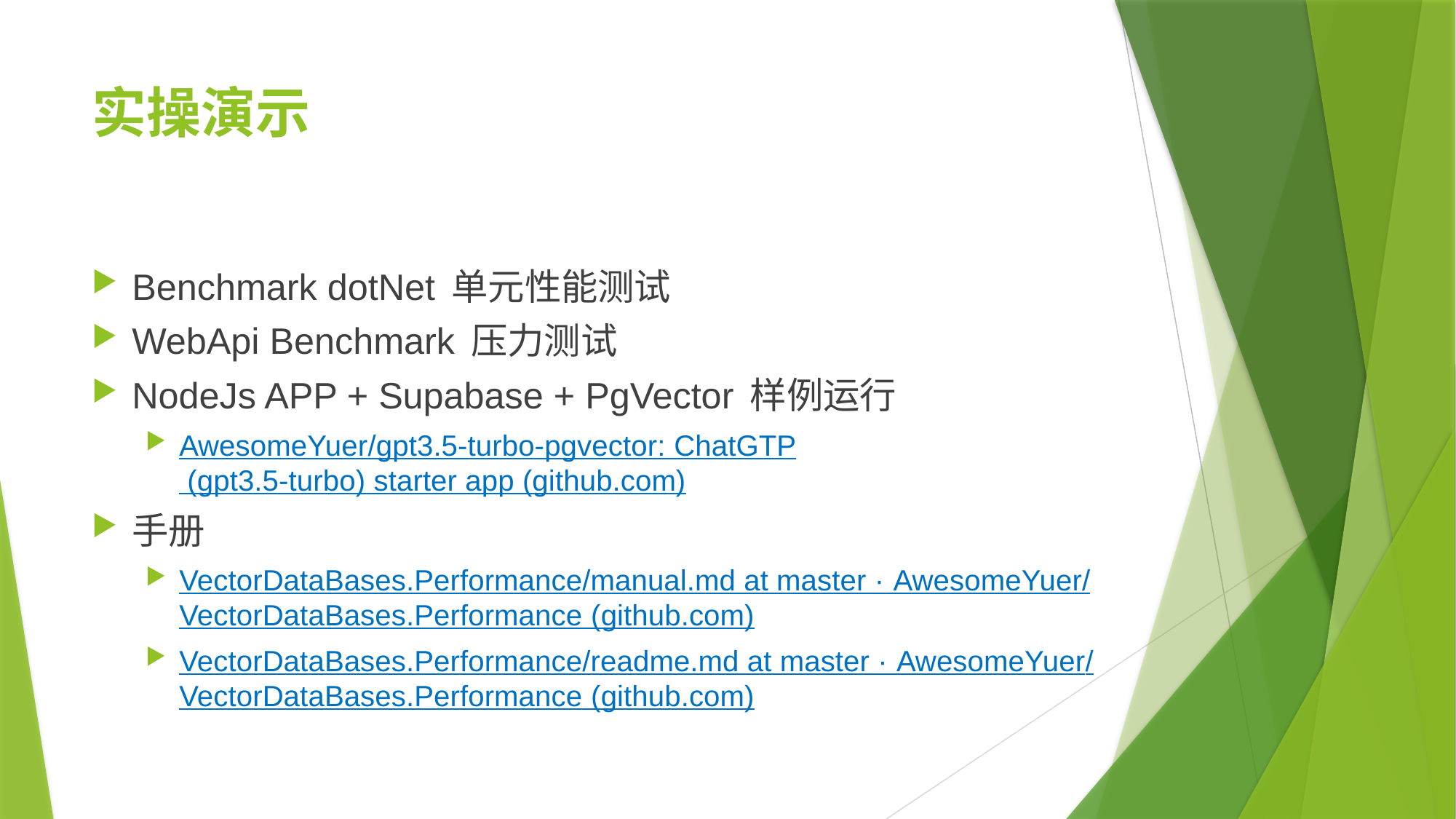

# 实操演示
Benchmark dotNet 单元性能测试
WebApi Benchmark 压力测试
NodeJs APP + Supabase + PgVector 样例运行
AwesomeYuer/gpt3.5-turbo-pgvector: ChatGTP (gpt3.5-turbo) starter app (github.com)
手册
VectorDataBases.Performance/manual.md at master · AwesomeYuer/VectorDataBases.Performance (github.com)
VectorDataBases.Performance/readme.md at master · AwesomeYuer/VectorDataBases.Performance (github.com)